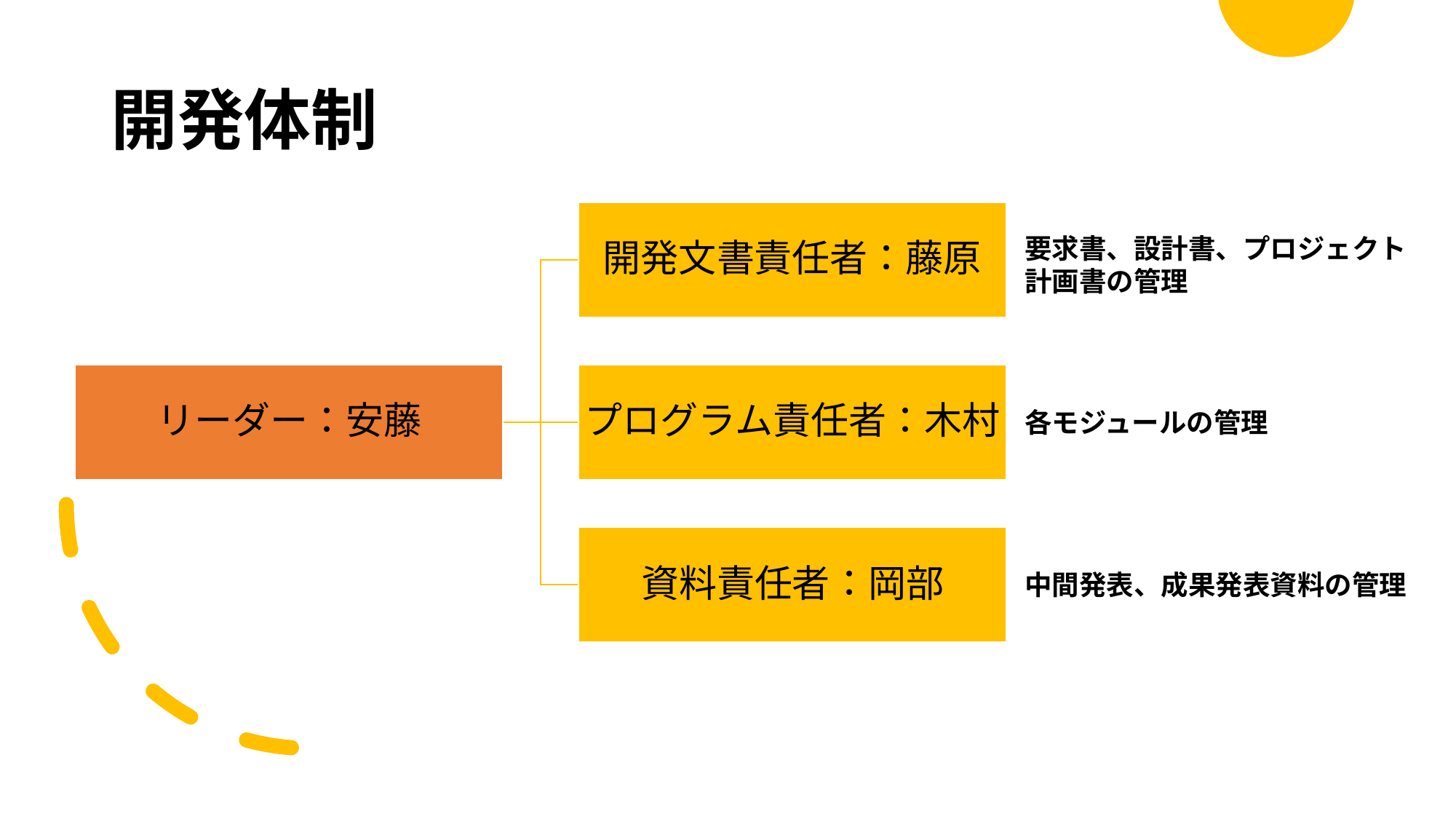

# 開発体制
リーダー：安藤
開発文書責任者：藤原
プログラム責任者：木村
資料責任者：岡部
要求書、設計書、プロジェクト計画書の管理

各モジュールの管理
中間発表、成果発表資料の管理